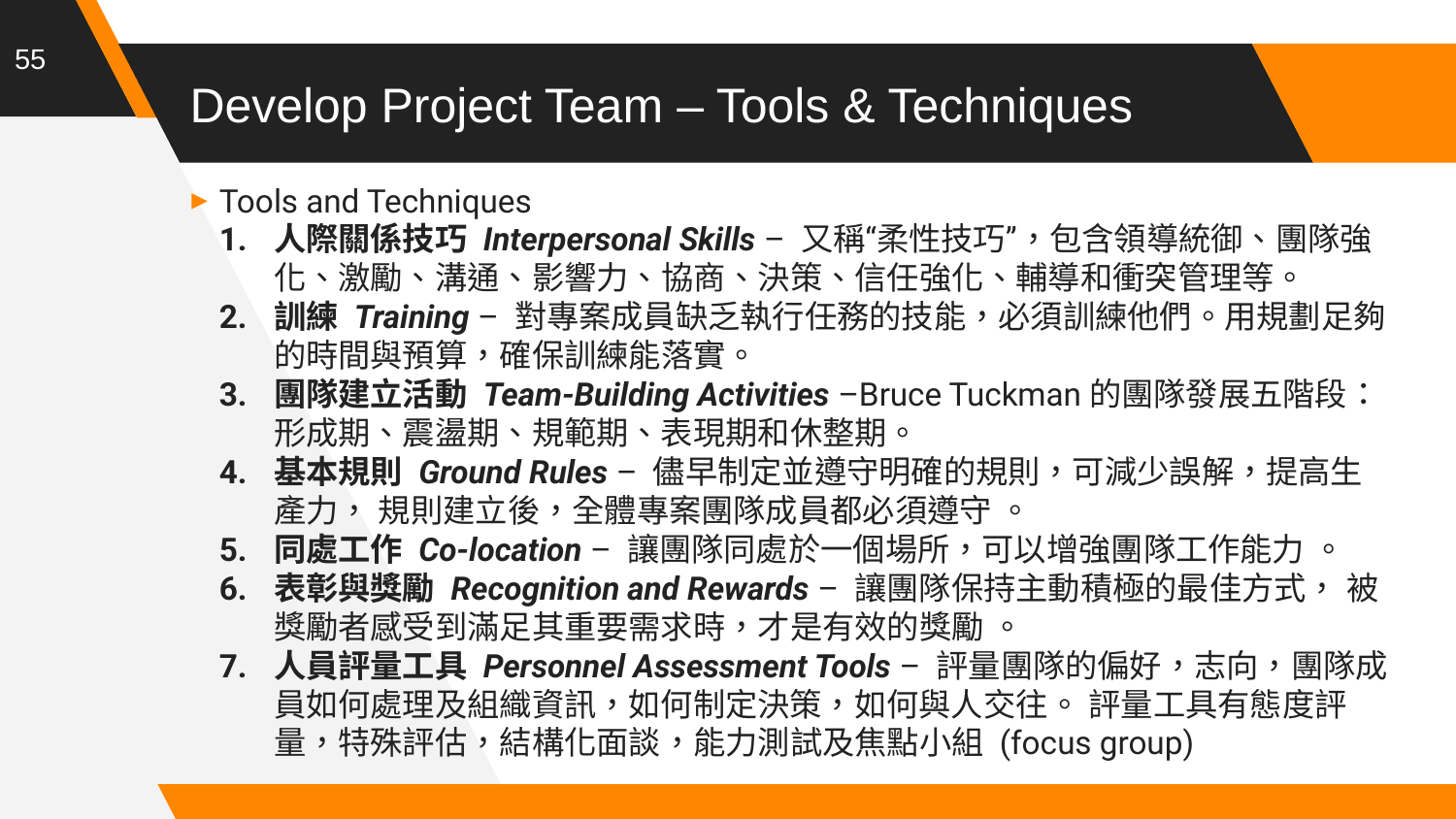

55
# Develop Project Team – Tools & Techniques
Tools and Techniques
人際關係技巧 Interpersonal Skills – 又稱“柔性技巧”，包含領導統御、團隊強化、激勵、溝通、影響力、協商、決策、信任強化、輔導和衝突管理等。
訓練 Training – 對專案成員缺乏執行任務的技能，必須訓練他們。用規劃足夠的時間與預算，確保訓練能落實。
團隊建立活動 Team-Building Activities –Bruce Tuckman的團隊發展五階段：形成期、震盪期、規範期、表現期和休整期。
基本規則 Ground Rules – 儘早制定並遵守明確的規則，可減少誤解，提高生產力， 規則建立後，全體專案團隊成員都必須遵守 。
同處工作 Co-location – 讓團隊同處於一個場所，可以增強團隊工作能力 。
表彰與獎勵 Recognition and Rewards – 讓團隊保持主動積極的最佳方式， 被獎勵者感受到滿足其重要需求時，才是有效的獎勵 。
人員評量工具 Personnel Assessment Tools – 評量團隊的偏好，志向，團隊成員如何處理及組織資訊，如何制定決策，如何與人交往。 評量工具有態度評量，特殊評估，結構化面談，能力測試及焦點小組 (focus group)